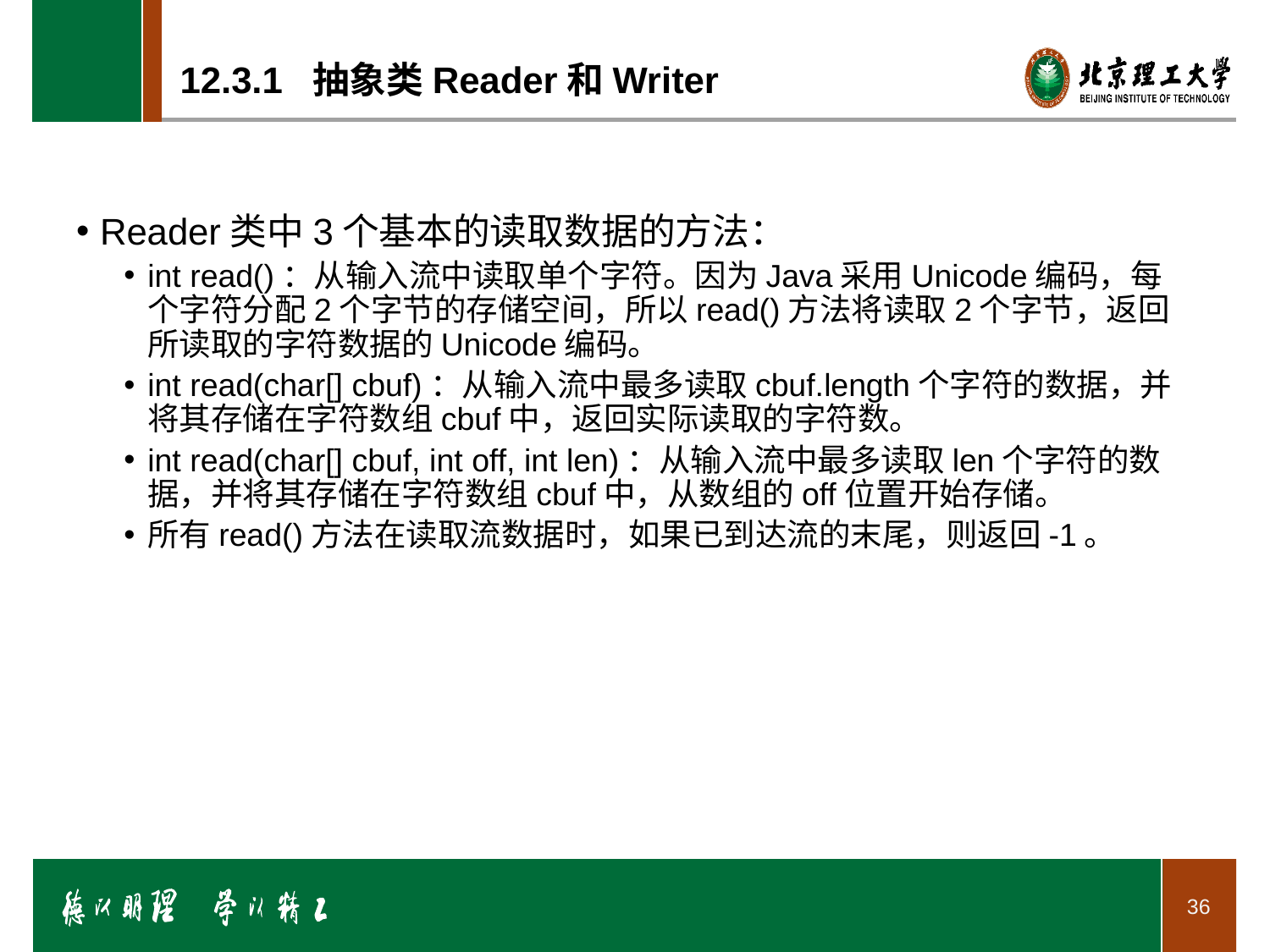

# 12.3.1  抽象类Reader和Writer
Reader类中3个基本的读取数据的方法：
int read()：从输入流中读取单个字符。因为Java采用Unicode编码，每个字符分配2个字节的存储空间，所以read()方法将读取2个字节，返回所读取的字符数据的Unicode编码。
int read(char[] cbuf)：从输入流中最多读取cbuf.length个字符的数据，并将其存储在字符数组cbuf中，返回实际读取的字符数。
int read(char[] cbuf, int off, int len)：从输入流中最多读取len个字符的数据，并将其存储在字符数组cbuf中，从数组的off位置开始存储。
所有read()方法在读取流数据时，如果已到达流的末尾，则返回-1。